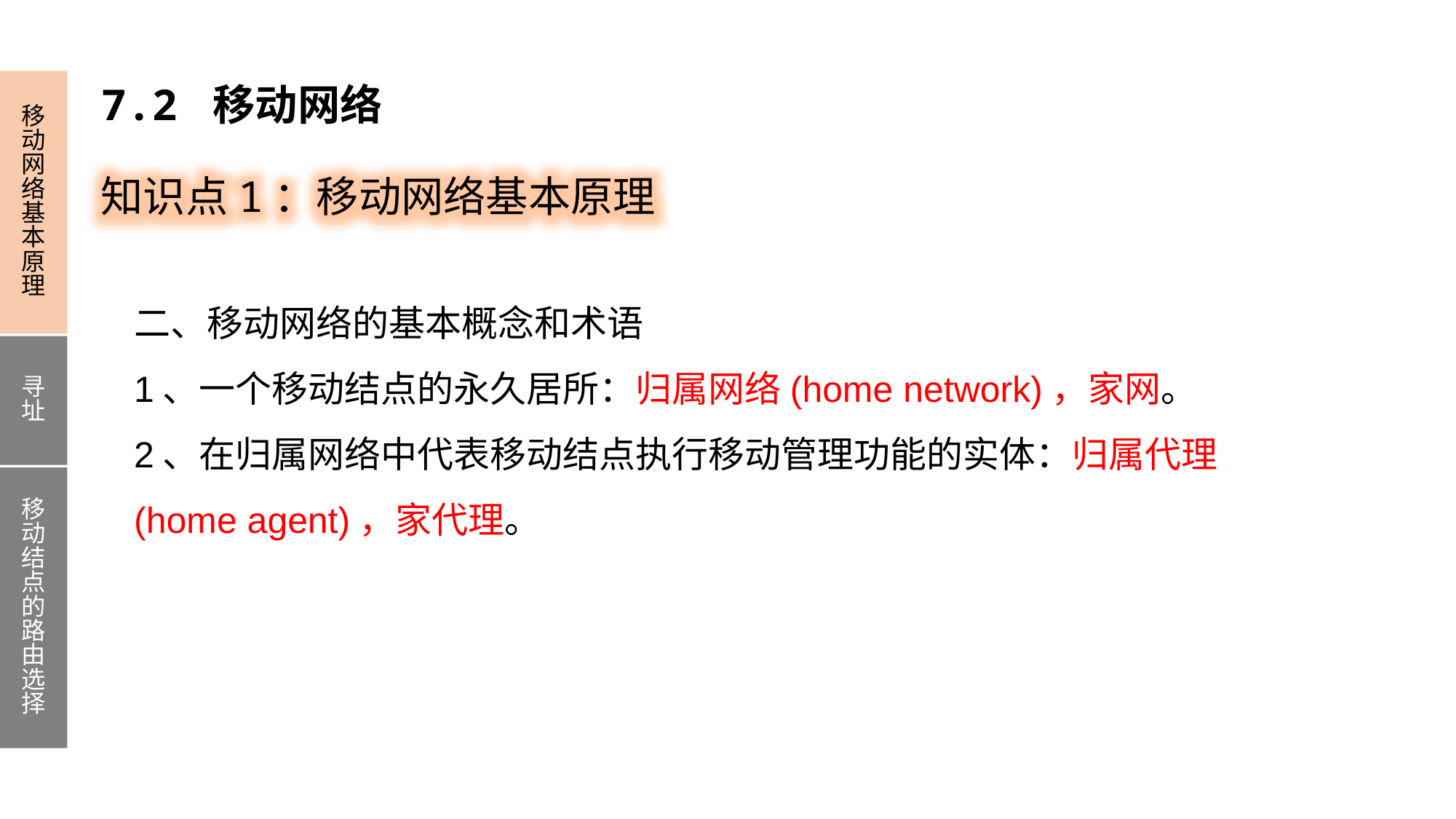

移动网络基本原理
寻址
移动结点的路由选择
7.2 移动网络
知识点1：移动网络基本原理
二、移动网络的基本概念和术语
1、一个移动结点的永久居所：归属网络(home network)，家网。
2、在归属网络中代表移动结点执行移动管理功能的实体：归属代理 (home agent)，家代理。